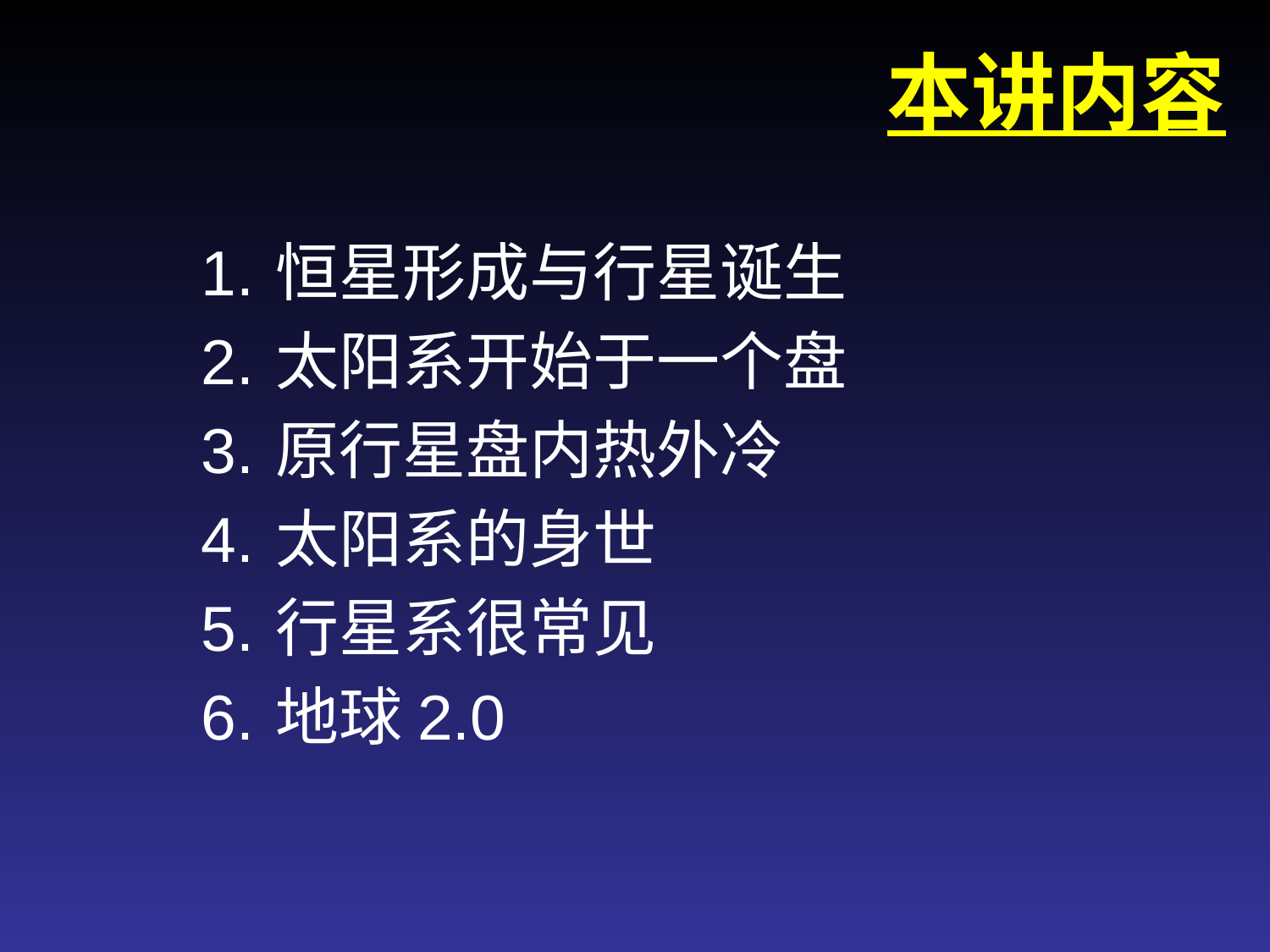

# 本讲内容
恒星形成与行星诞生
太阳系开始于一个盘
原行星盘内热外冷
太阳系的身世
行星系很常见
地球2.0